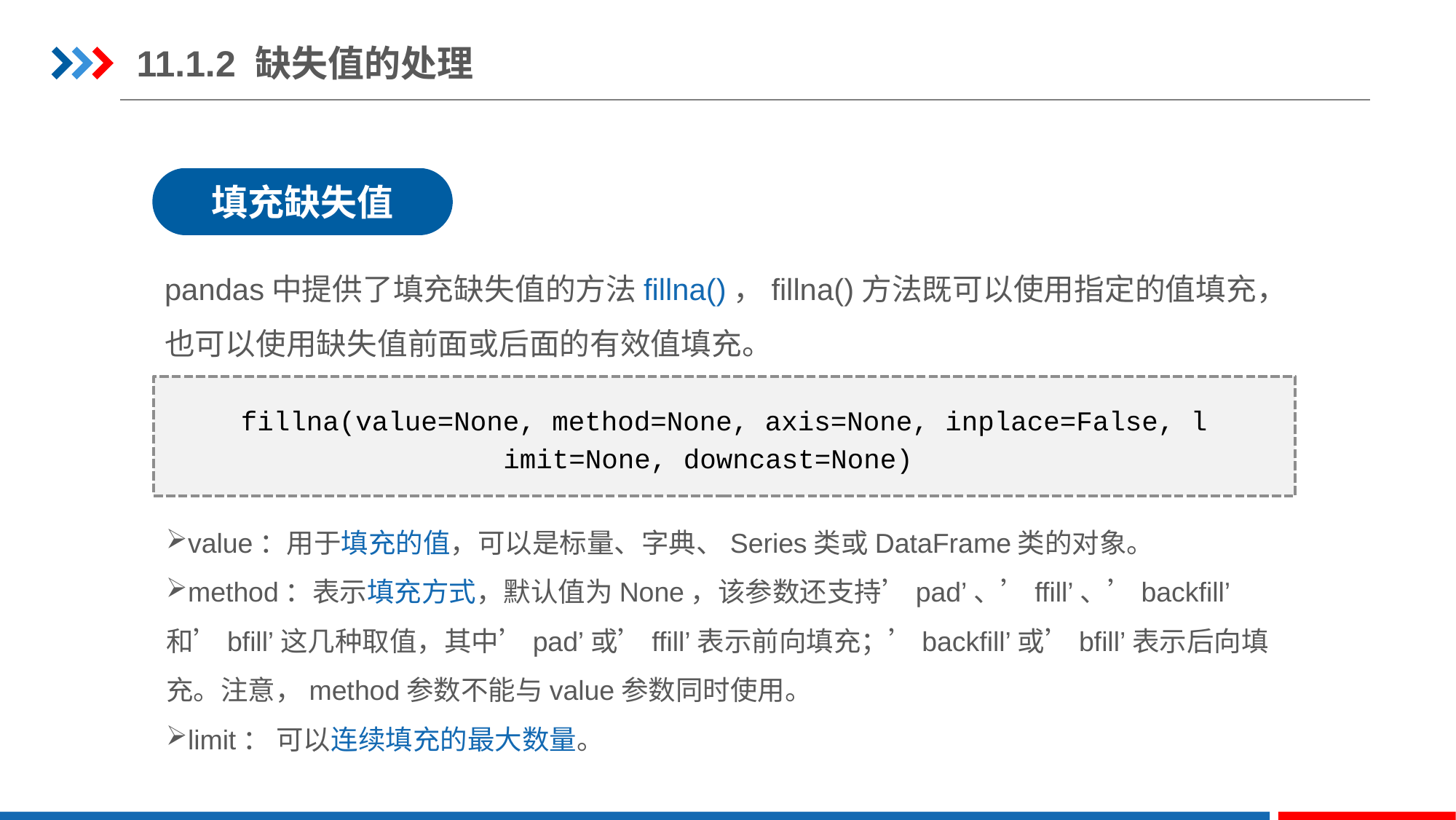

11.1.2 缺失值的处理
填充缺失值
pandas中提供了填充缺失值的方法fillna()，fillna()方法既可以使用指定的值填充，也可以使用缺失值前面或后面的有效值填充。

fillna(value=None, method=None, axis=None, inplace=False, limit=None, downcast=None)
value：用于填充的值，可以是标量、字典、Series类或DataFrame类的对象。
method：表示填充方式，默认值为None，该参数还支持’pad’、’ffill’、’backfill’和’bfill’这几种取值，其中’pad’或’ffill’表示前向填充；’backfill’或’bfill’表示后向填充。注意，method参数不能与value参数同时使用。
limit： 可以连续填充的最大数量。